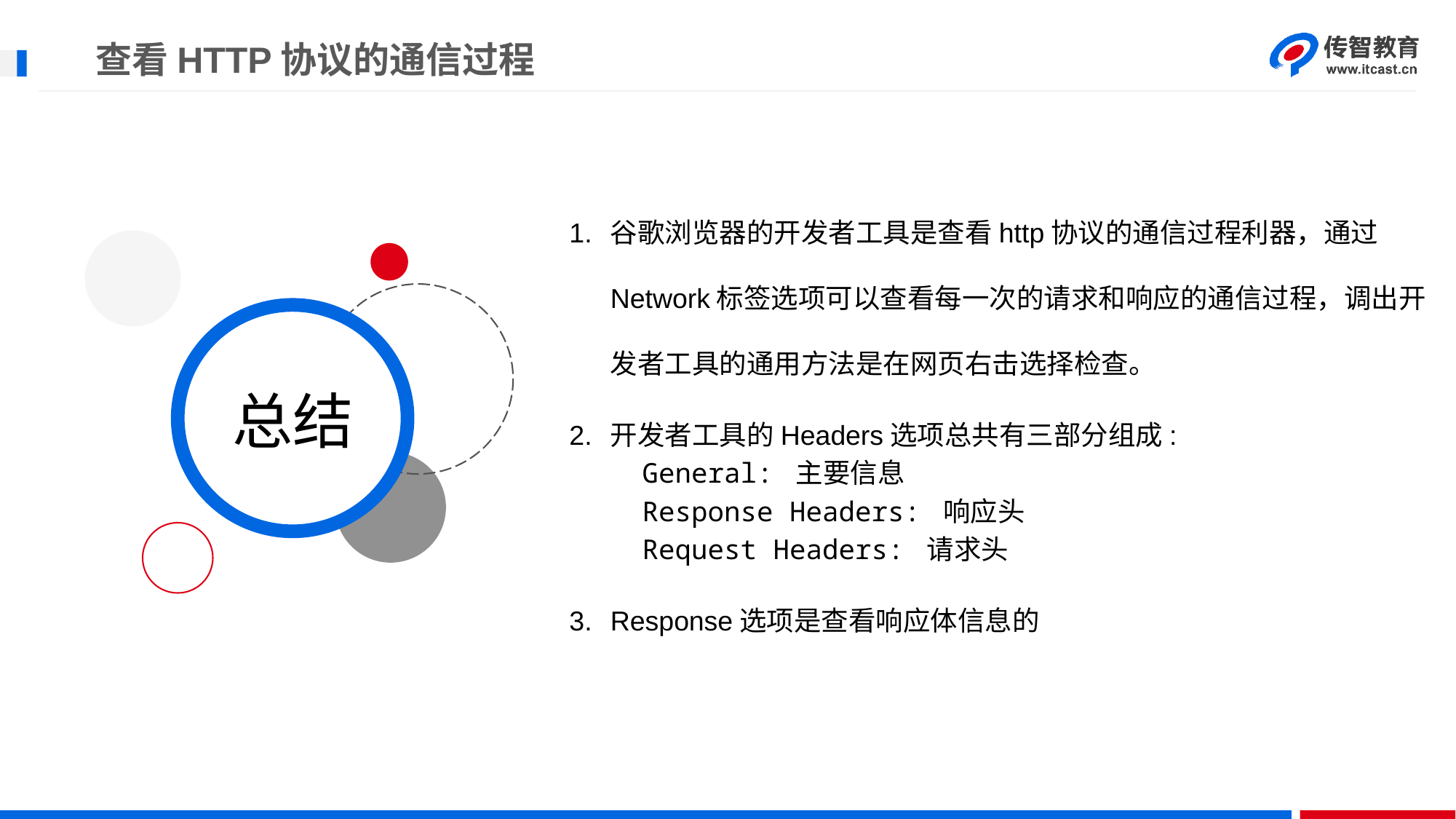

# 查看HTTP协议的通信过程
谷歌浏览器的开发者工具是查看http协议的通信过程利器，通过Network标签选项可以查看每一次的请求和响应的通信过程，调出开发者工具的通用方法是在网页右击选择检查。
开发者工具的Headers选项总共有三部分组成:
General: 主要信息
Response Headers: 响应头
Request Headers: 请求头
Response选项是查看响应体信息的